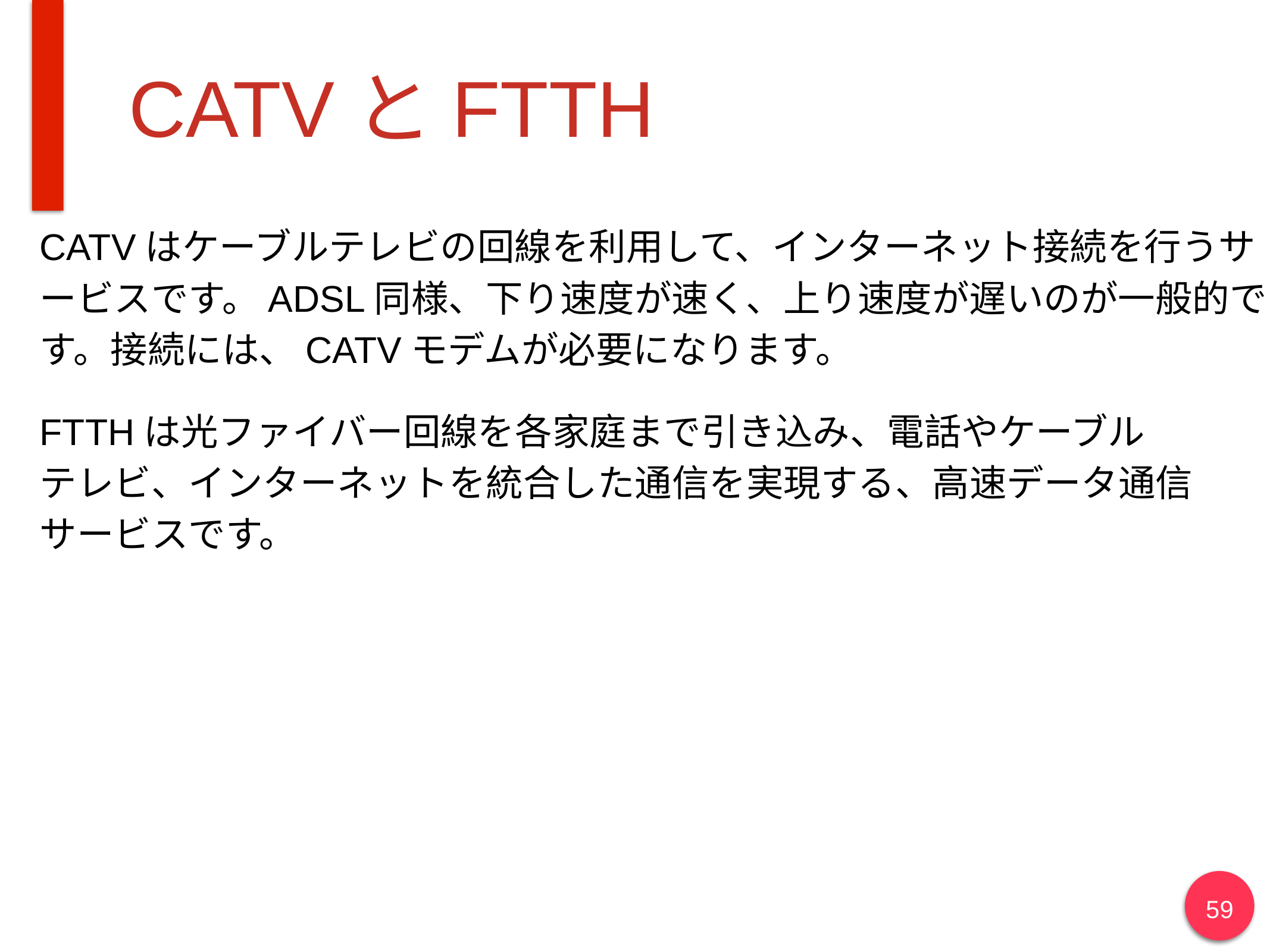

# CATVとFTTH
CATVはケーブルテレビの回線を利用して、インターネット接続を行うサービスです。ADSL同様、下り速度が速く、上り速度が遅いのが一般的です。接続には、CATVモデムが必要になります。
FTTHは光ファイバー回線を各家庭まで引き込み、電話やケーブル
テレビ、インターネットを統合した通信を実現する、高速データ通信
サービスです。

59